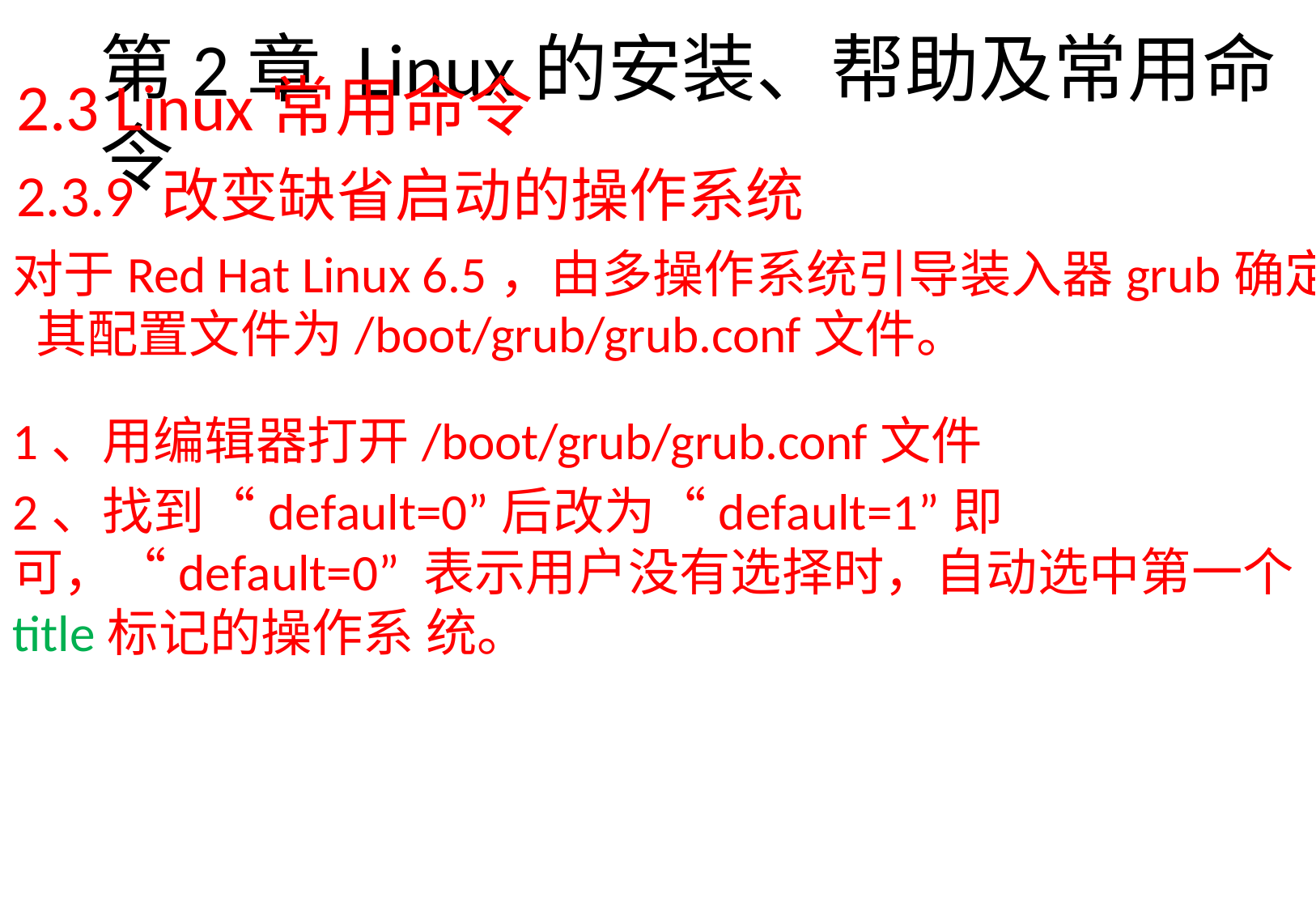

2.3 Linux常用命令
2.3.9 改变缺省启动的操作系统
对于Red Hat Linux 6.5，由多操作系统引导装入器grub确定，  其配置文件为/boot/grub/grub.conf文件。
1、用编辑器打开/boot/grub/grub.conf文件
2、找到“default=0”后改为“default=1”即可，“default=0” 表示用户没有选择时，自动选中第一个title标记的操作系 统。
# 第2章Linux的安装、帮助及常用命令